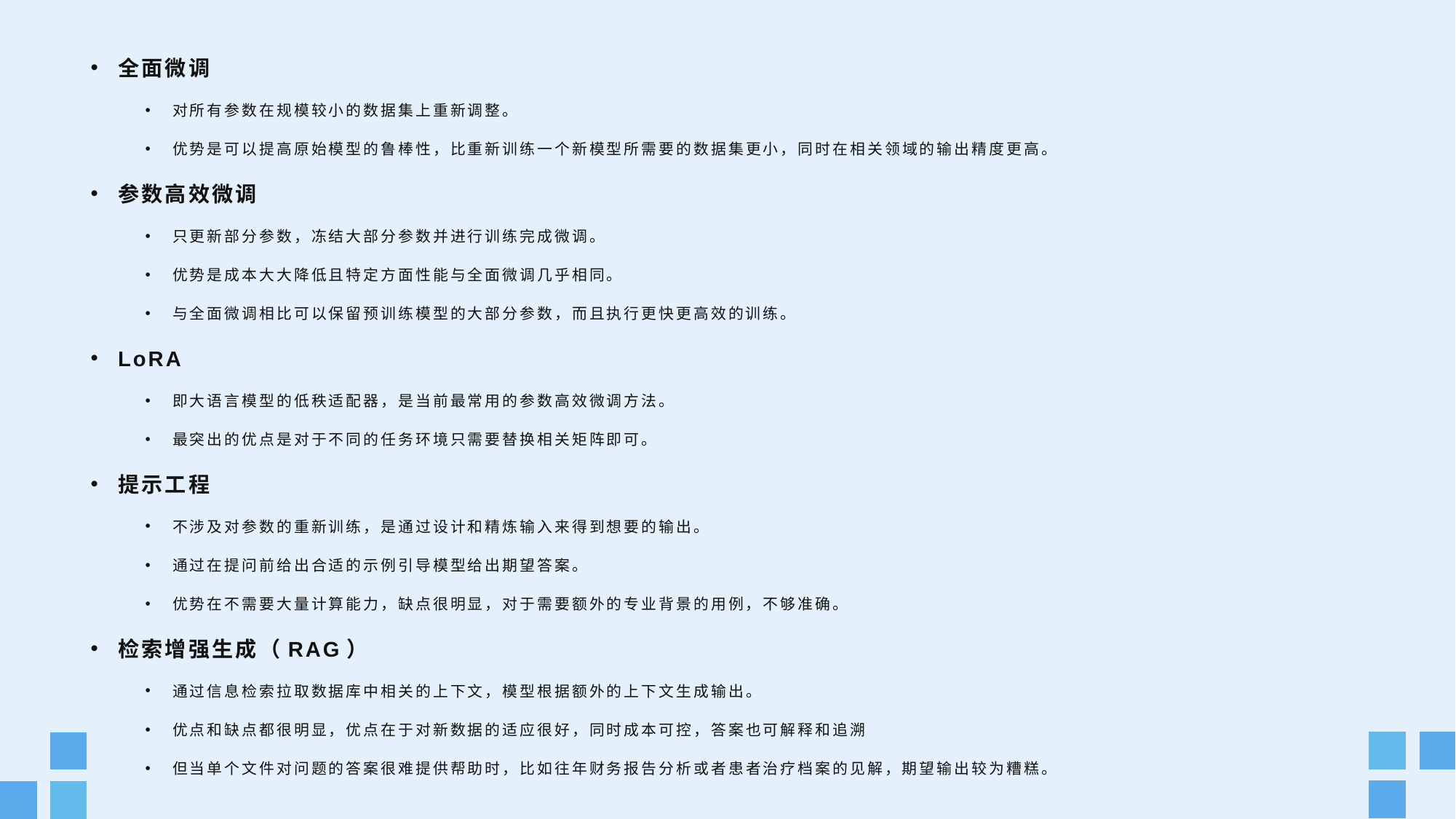

全面微调
对所有参数在规模较小的数据集上重新调整。
优势是可以提高原始模型的鲁棒性，比重新训练一个新模型所需要的数据集更小，同时在相关领域的输出精度更高。
参数高效微调
只更新部分参数，冻结大部分参数并进行训练完成微调。
优势是成本大大降低且特定方面性能与全面微调几乎相同。
与全面微调相比可以保留预训练模型的大部分参数，而且执行更快更高效的训练。
LoRA
即大语言模型的低秩适配器，是当前最常用的参数高效微调方法。
最突出的优点是对于不同的任务环境只需要替换相关矩阵即可。
提示工程
不涉及对参数的重新训练，是通过设计和精炼输入来得到想要的输出。
通过在提问前给出合适的示例引导模型给出期望答案。
优势在不需要大量计算能力，缺点很明显，对于需要额外的专业背景的用例，不够准确。
检索增强生成（RAG）
通过信息检索拉取数据库中相关的上下文，模型根据额外的上下文生成输出。
优点和缺点都很明显，优点在于对新数据的适应很好，同时成本可控，答案也可解释和追溯
但当单个文件对问题的答案很难提供帮助时，比如往年财务报告分析或者患者治疗档案的见解，期望输出较为糟糕。